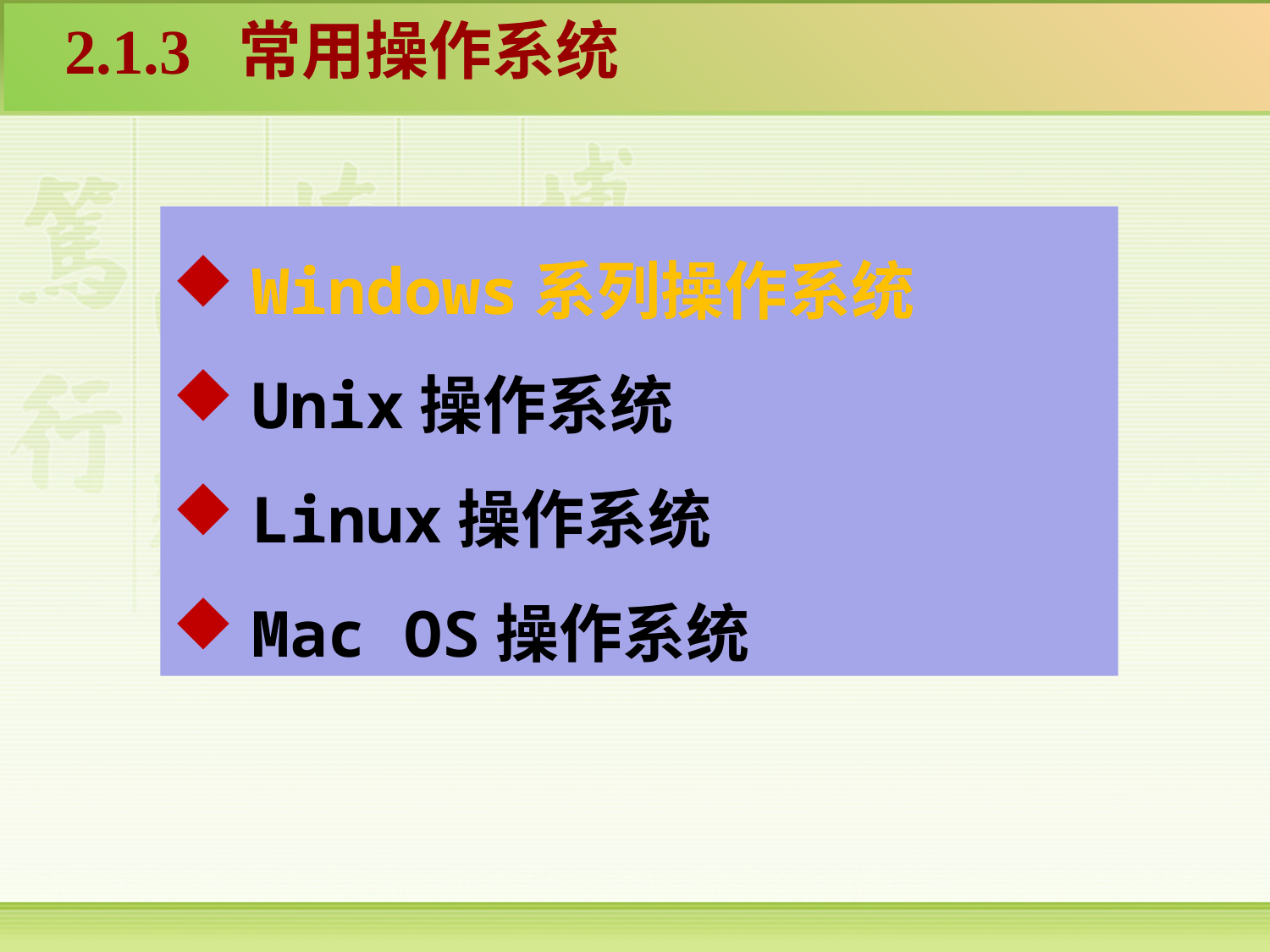

2.1.3  常用操作系统
Windows系列操作系统
Unix操作系统
Linux操作系统
Mac OS操作系统

7